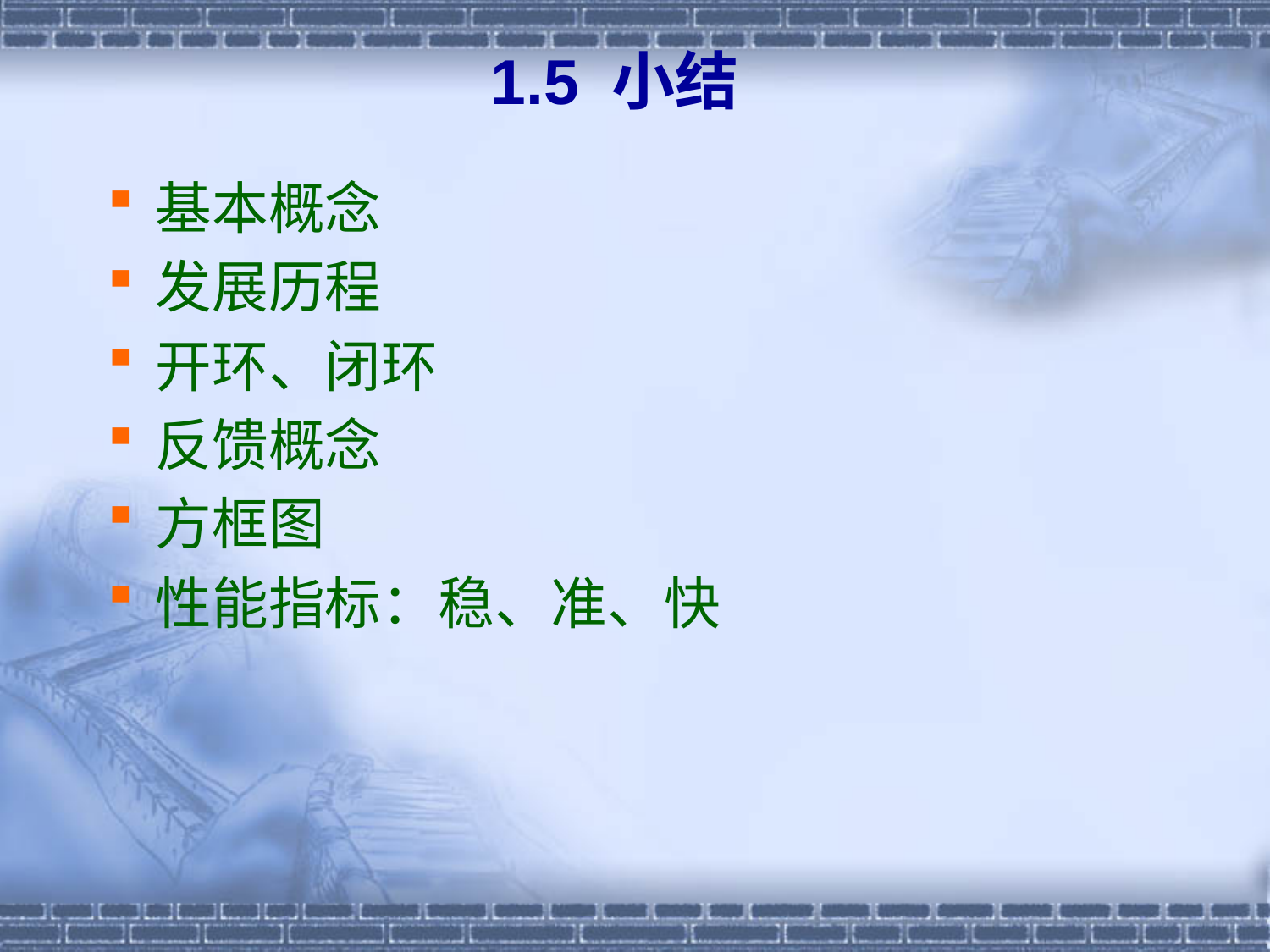

1.5 小结
基本概念
发展历程
开环、闭环
反馈概念
方框图
性能指标：稳、准、快